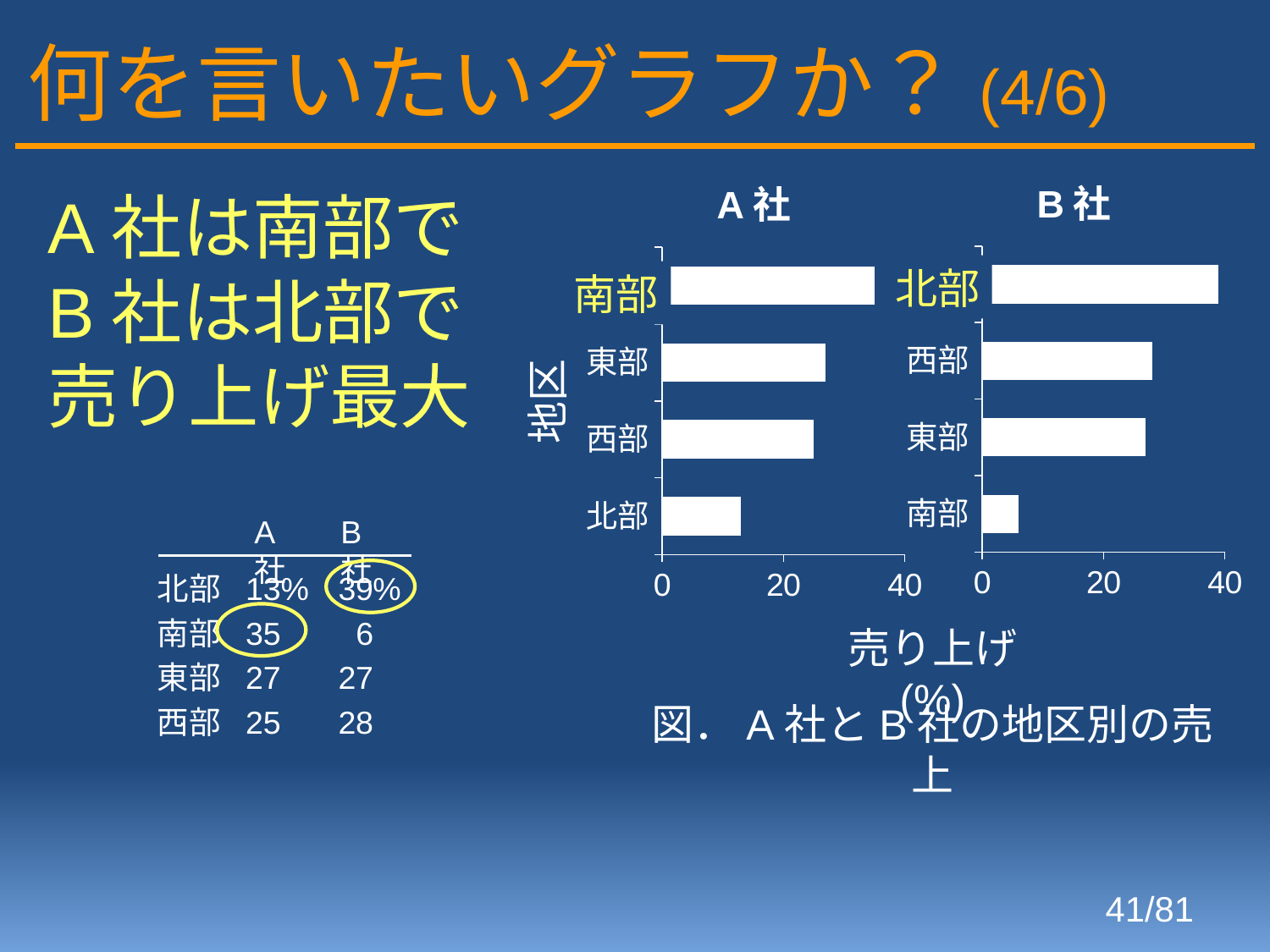

# 何を言いたいグラフか？(4/6)

### Chart:

| Category | B社 |
|---|---|
| 南部 | 6.0 |
| 東部 | 27.0 |
| 西部 | 28.0 |
| 北部 | 39.0 |

### Chart:

| Category | A社 |
|---|---|
| 北部 | 13.0 |
| 西部 | 25.0 |
| 東部 | 27.0 |
| 東部 | 35.0 |
A社は南部で
B社は北部で
売り上げ最大
北部
南部
地区
A社
B社
北部
13
%
39
%
南部
35
6
東部
27
27
西部
25
28

売り上げ (%)
図．A社とB社の地区別の売上
41/81